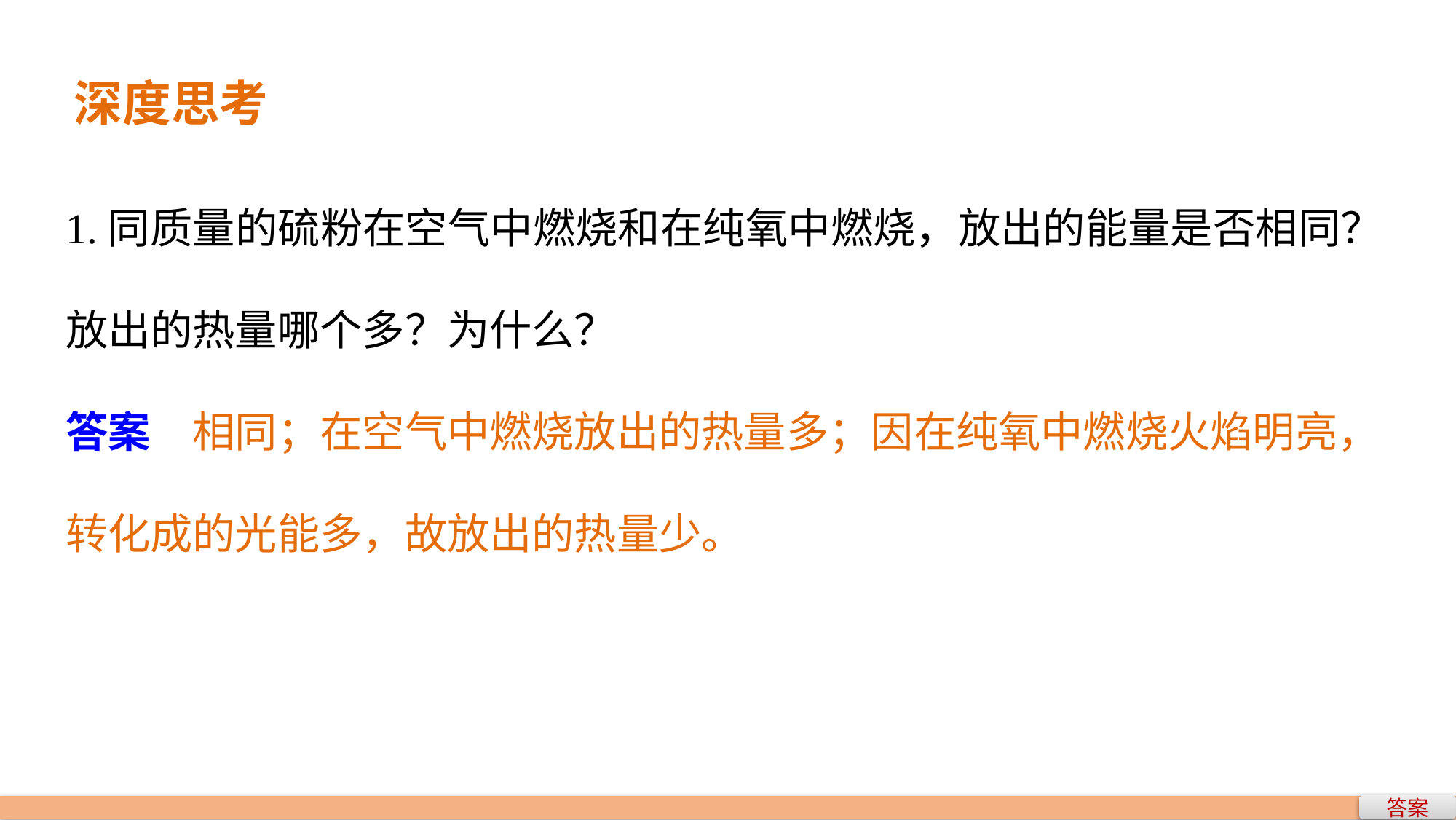

深度思考
1.同质量的硫粉在空气中燃烧和在纯氧中燃烧，放出的能量是否相同？放出的热量哪个多？为什么？
答案　相同；在空气中燃烧放出的热量多；因在纯氧中燃烧火焰明亮，转化成的光能多，故放出的热量少。
答案